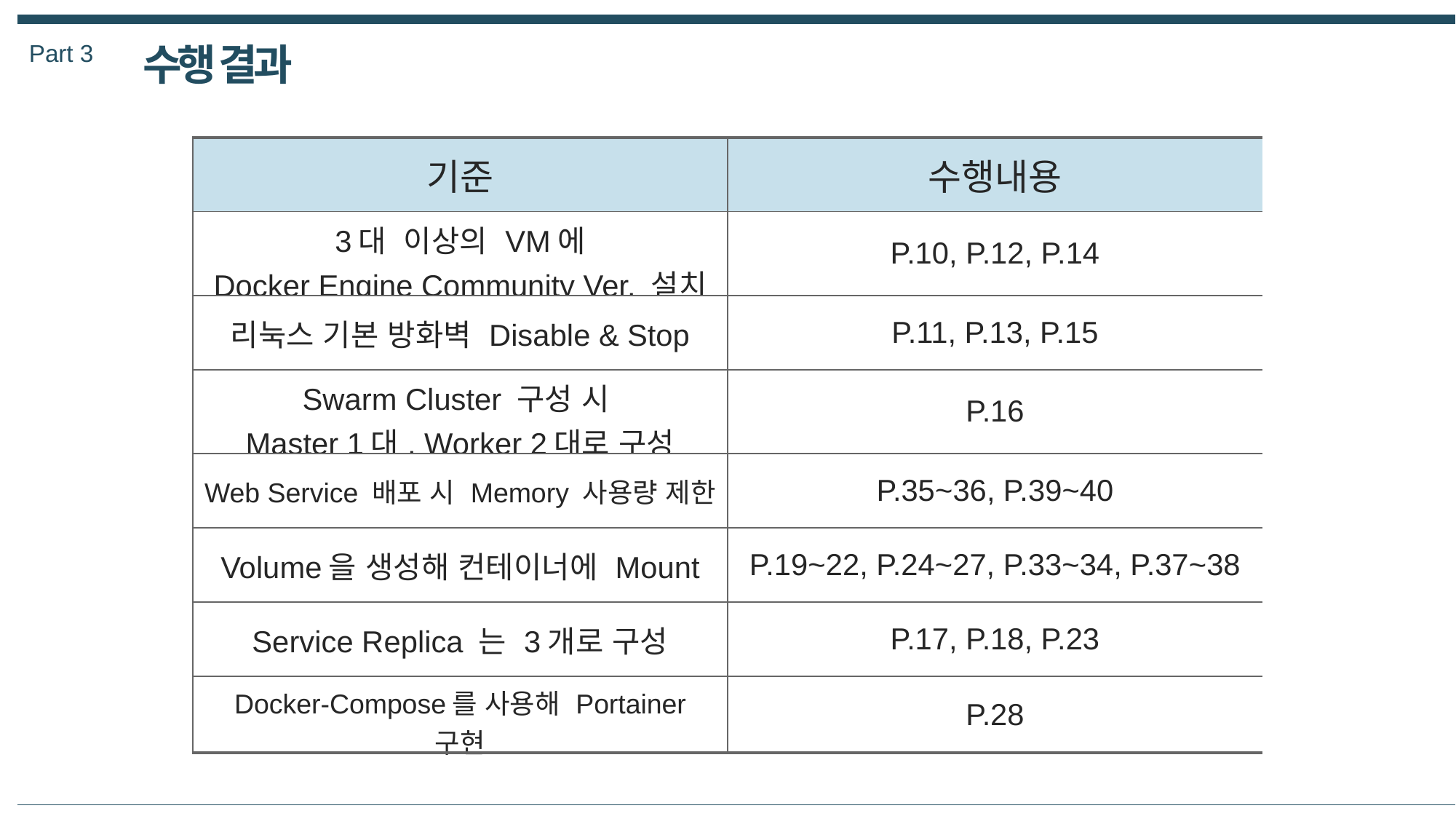

Part 3
수행 결과
| 기준 | 수행내용 |
| --- | --- |
| 3대 이상의 VM에 Docker Engine Community Ver. 설치 | P.10, P.12, P.14 |
| 리눅스 기본 방화벽 Disable & Stop | P.11, P.13, P.15 |
| Swarm Cluster 구성 시 Master 1대, Worker 2대로 구성 | P.16 |
| Web Service 배포 시 Memory 사용량 제한 | P.35~36, P.39~40 |
| Volume을 생성해 컨테이너에 Mount | P.19~22, P.24~27, P.33~34, P.37~38 |
| Service Replica 는 3개로 구성 | P.17, P.18, P.23 |
| Docker-Compose를 사용해 Portainer 구현 | P.28 |